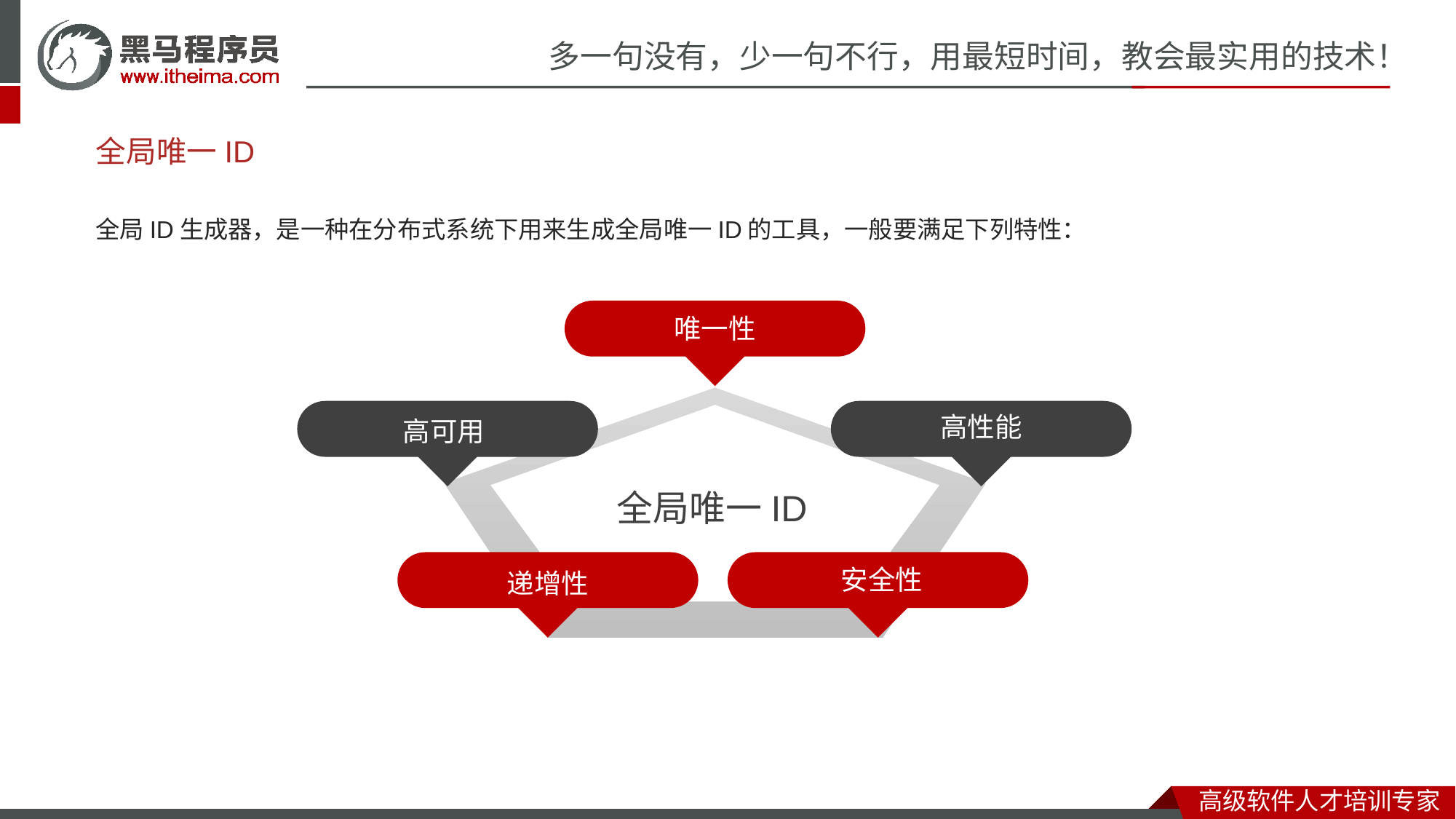

全局唯一ID
全局ID生成器，是一种在分布式系统下用来生成全局唯一ID的工具，一般要满足下列特性：
唯一性

高性能

高可用
全局唯一ID
安全性

递增性